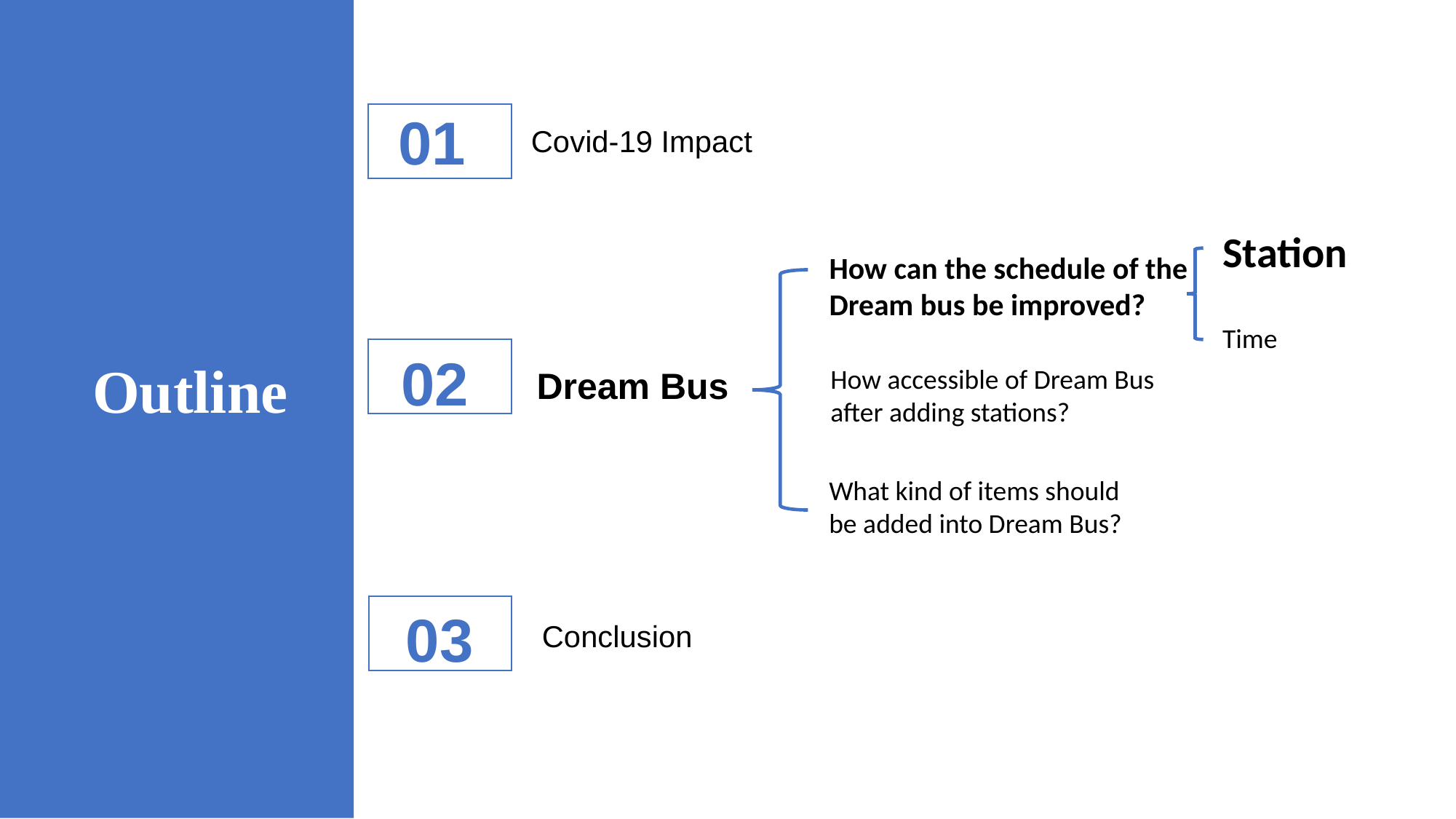

01
 Covid-19 Impact

PPT模板下载：www.1ppt.com/moban/     行业PPT模板：www.1ppt.com/hangye/
节日PPT模板：www.1ppt.com/jieri/           PPT素材下载：www.1ppt.com/sucai/
PPT背景图片：www.1ppt.com/beijing/      PPT图表下载：www.1ppt.com/tubiao/
优秀PPT下载：www.1ppt.com/xiazai/        PPT教程： www.1ppt.com/powerpoint/
Word教程： www.1ppt.com/word/              Excel教程：www.1ppt.com/excel/
资料下载：www.1ppt.com/ziliao/                PPT课件下载：www.1ppt.com/kejian/
范文下载：www.1ppt.com/fanwen/             试卷下载：www.1ppt.com/shiti/
教案下载：www.1ppt.com/jiaoan/        PPT论坛：www.1ppt.cn

Station
How can the schedule of the Dream bus be improved?

Time

02
Dream Bus

Outline
How accessible of Dream Bus after adding stations?

What kind of items should be added into Dream Bus?
03

Conclusion